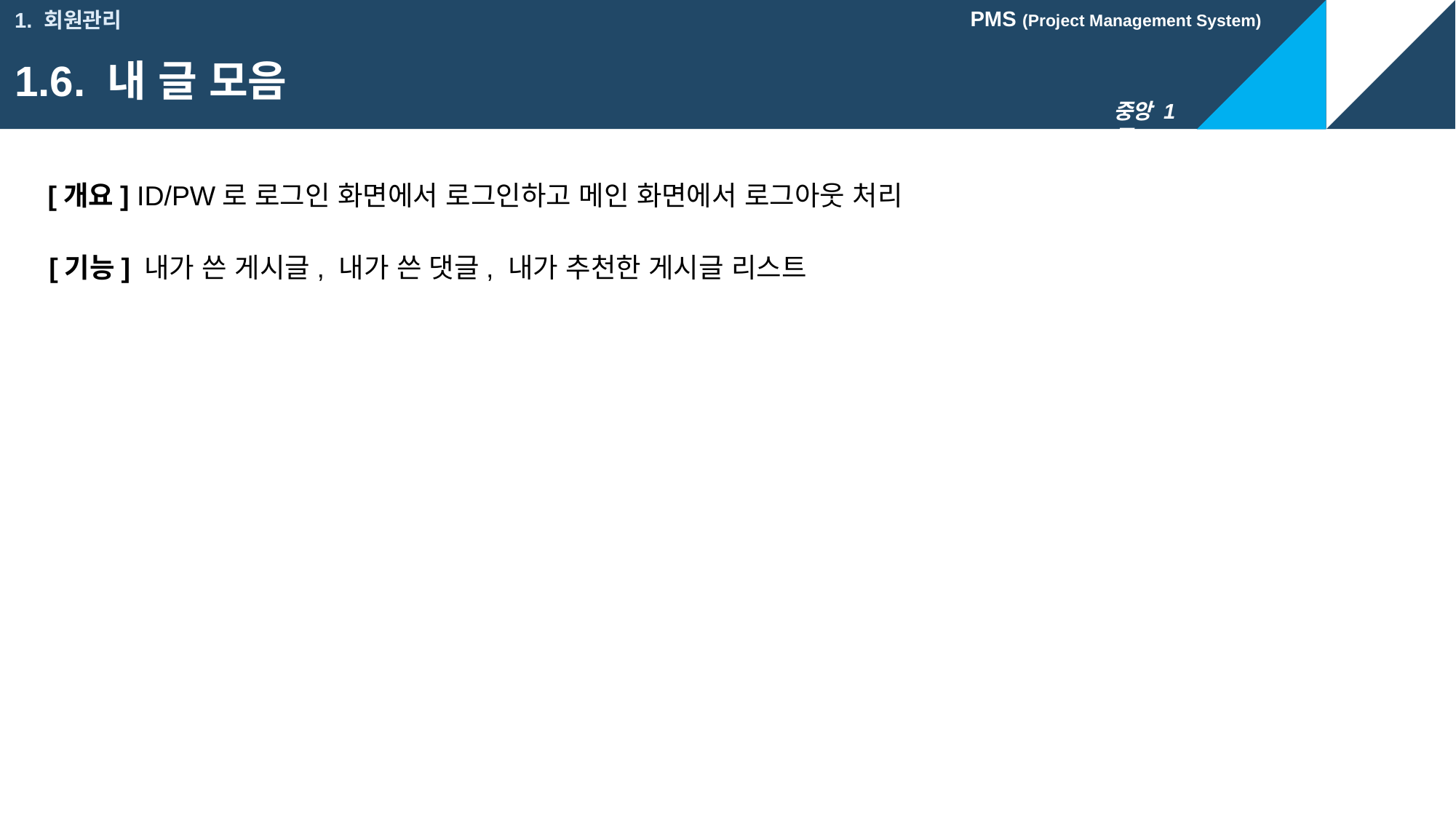

1. 회원관리
1.6. 내 글 모음
[개요] ID/PW로 로그인 화면에서 로그인하고 메인 화면에서 로그아웃 처리
[기능] 내가 쓴 게시글, 내가 쓴 댓글, 내가 추천한 게시글 리스트